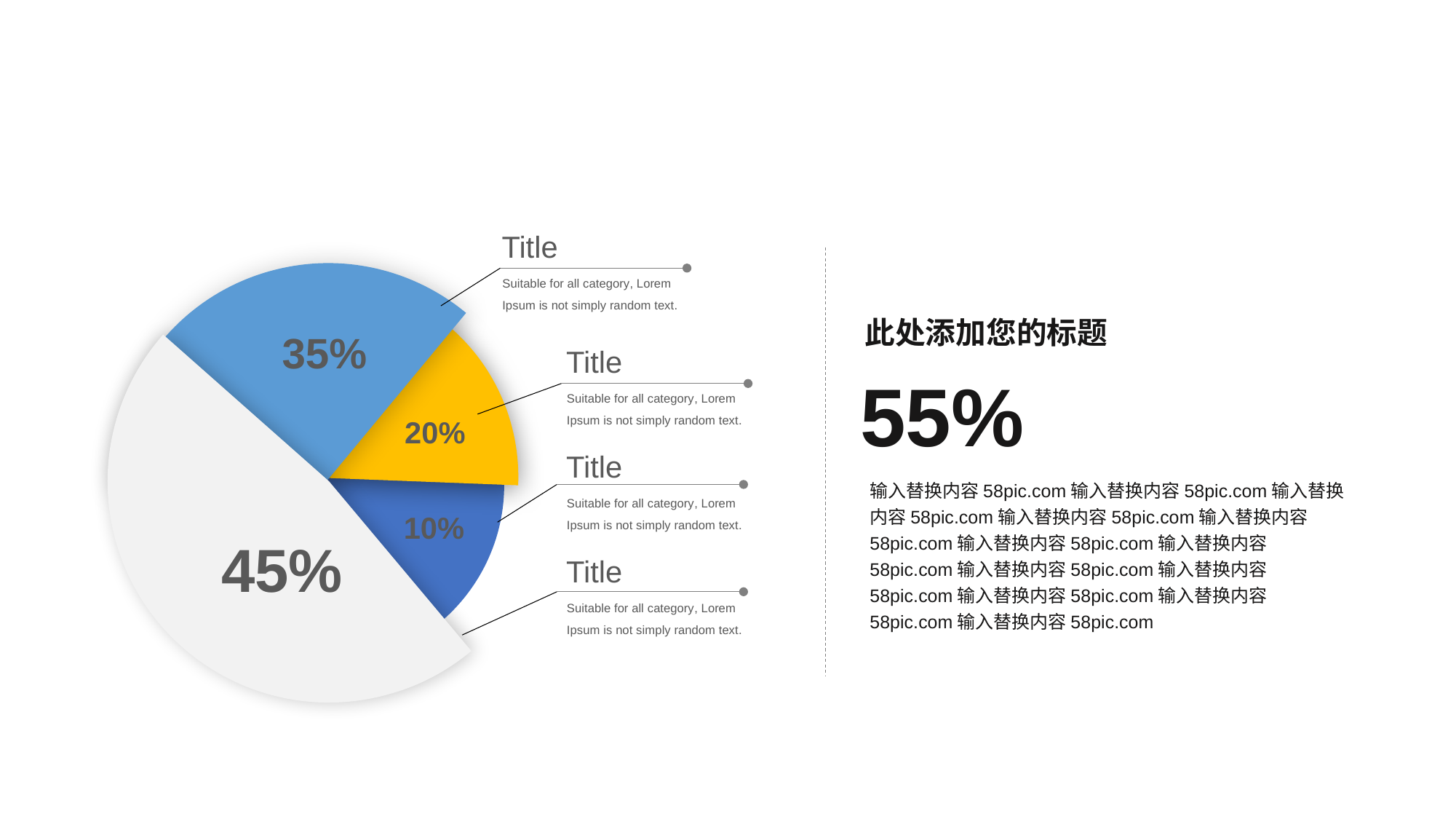

Title
Suitable for all category, Lorem Ipsum is not simply random text.

此处添加您的标题
35%
Title

55%
Suitable for all category, Lorem Ipsum is not simply random text.

20%
Title
输入替换内容58pic.com输入替换内容58pic.com输入替换内容58pic.com输入替换内容58pic.com输入替换内容58pic.com输入替换内容58pic.com输入替换内容58pic.com输入替换内容58pic.com输入替换内容58pic.com输入替换内容58pic.com输入替换内容58pic.com输入替换内容58pic.com

Suitable for all category, Lorem Ipsum is not simply random text.
10%
45%
Title
Suitable for all category, Lorem Ipsum is not simply random text.